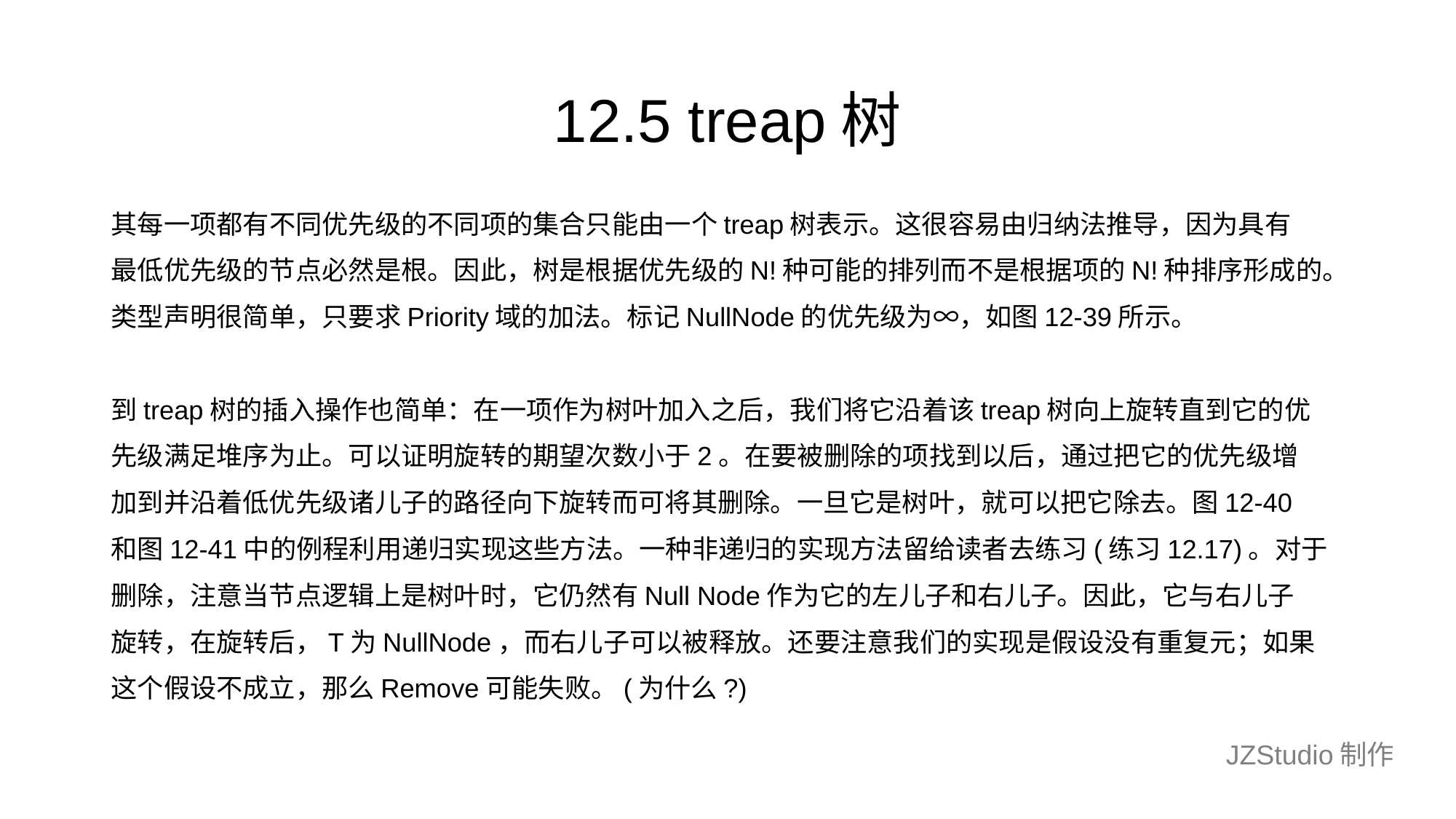

# 12.5 treap树
其每一项都有不同优先级的不同项的集合只能由一个treap树表示。这很容易由归纳法推导，因为具有
最低优先级的节点必然是根。因此，树是根据优先级的N!种可能的排列而不是根据项的N!种排序形成的。
类型声明很简单，只要求Priority域的加法。标记NullNode的优先级为∞，如图12-39所示。

到treap树的插入操作也简单：在一项作为树叶加入之后，我们将它沿着该treap树向上旋转直到它的优
先级满足堆序为止。可以证明旋转的期望次数小于2。在要被删除的项找到以后，通过把它的优先级增
加到并沿着低优先级诸儿子的路径向下旋转而可将其删除。一旦它是树叶，就可以把它除去。图12-40
和图12-41中的例程利用递归实现这些方法。一种非递归的实现方法留给读者去练习(练习12.17)。对于
删除，注意当节点逻辑上是树叶时，它仍然有Null Node作为它的左儿子和右儿子。因此，它与右儿子
旋转，在旋转后，T为NullNode，而右儿子可以被释放。还要注意我们的实现是假设没有重复元；如果
这个假设不成立，那么Remove可能失败。(为什么?)